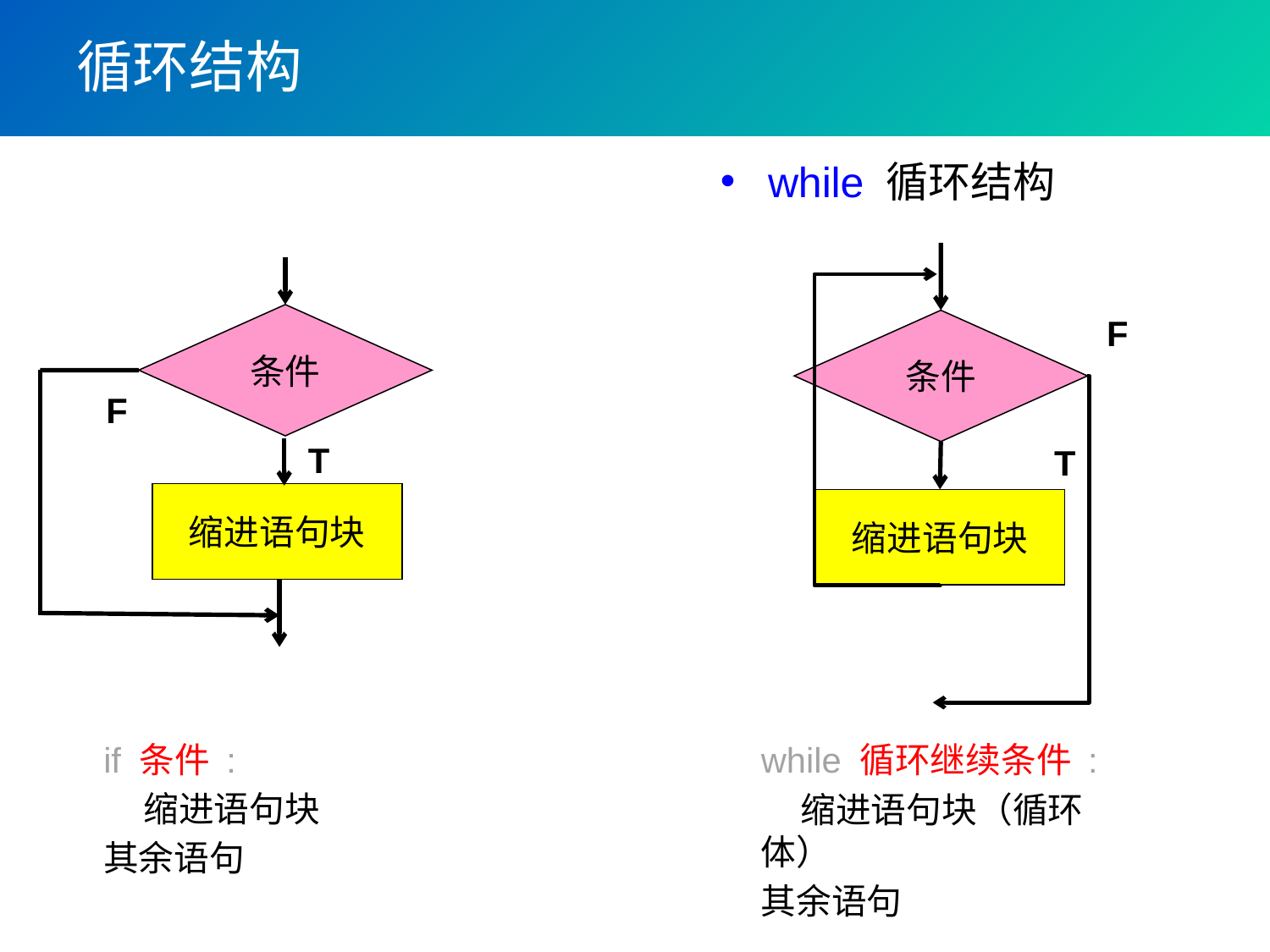

# 循环结构
while 循环结构

F
条件
T
缩进语句块
条件
F
T
缩进语句块
if 条件 :
    缩进语句块
其余语句
while 循环继续条件 :
    缩进语句块（循环体）
其余语句